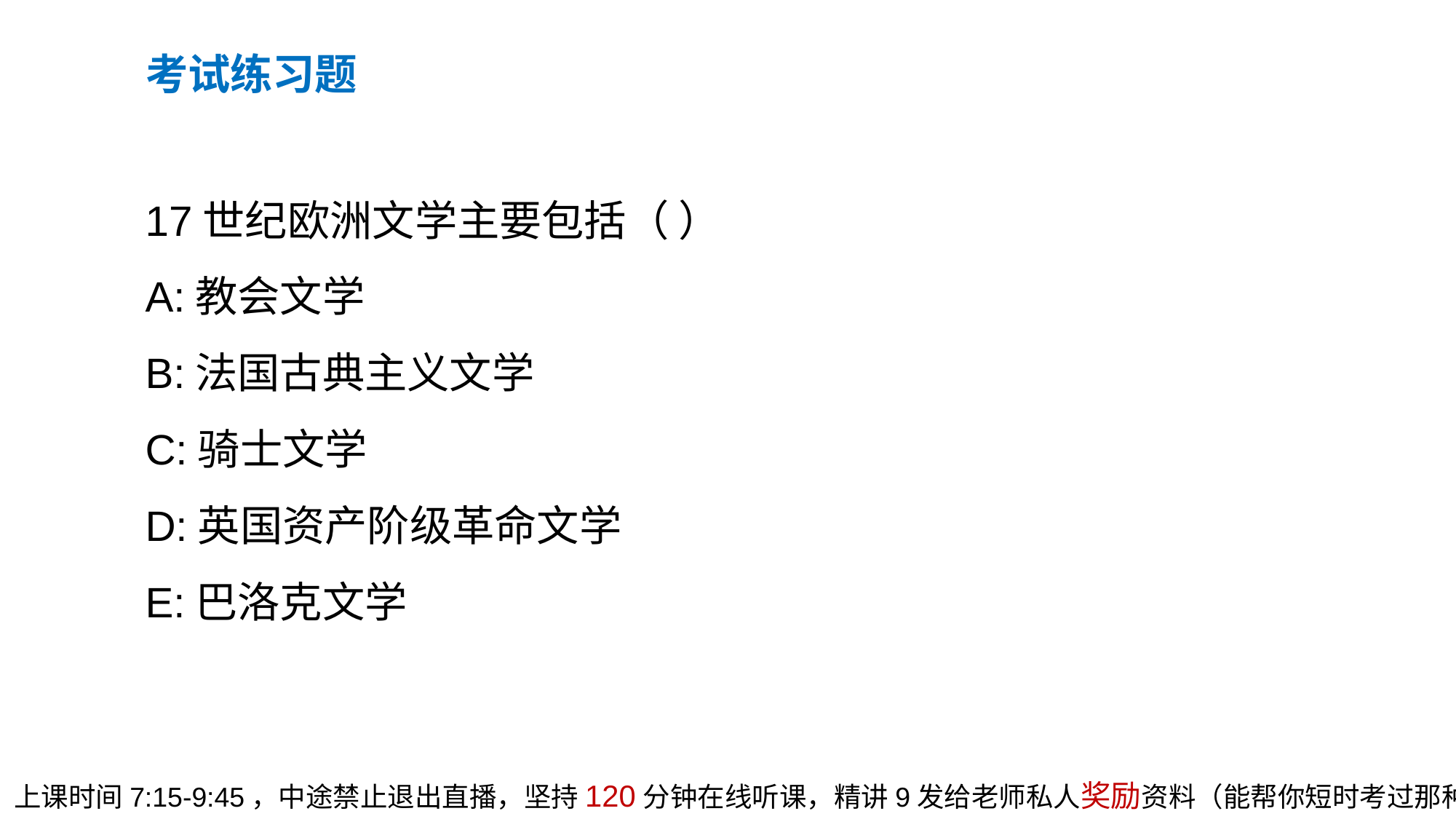

考试练习题
17世纪欧洲文学主要包括（ ）
A:教会文学
B:法国古典主义文学
C:骑士文学
D:英国资产阶级革命文学
E:巴洛克文学